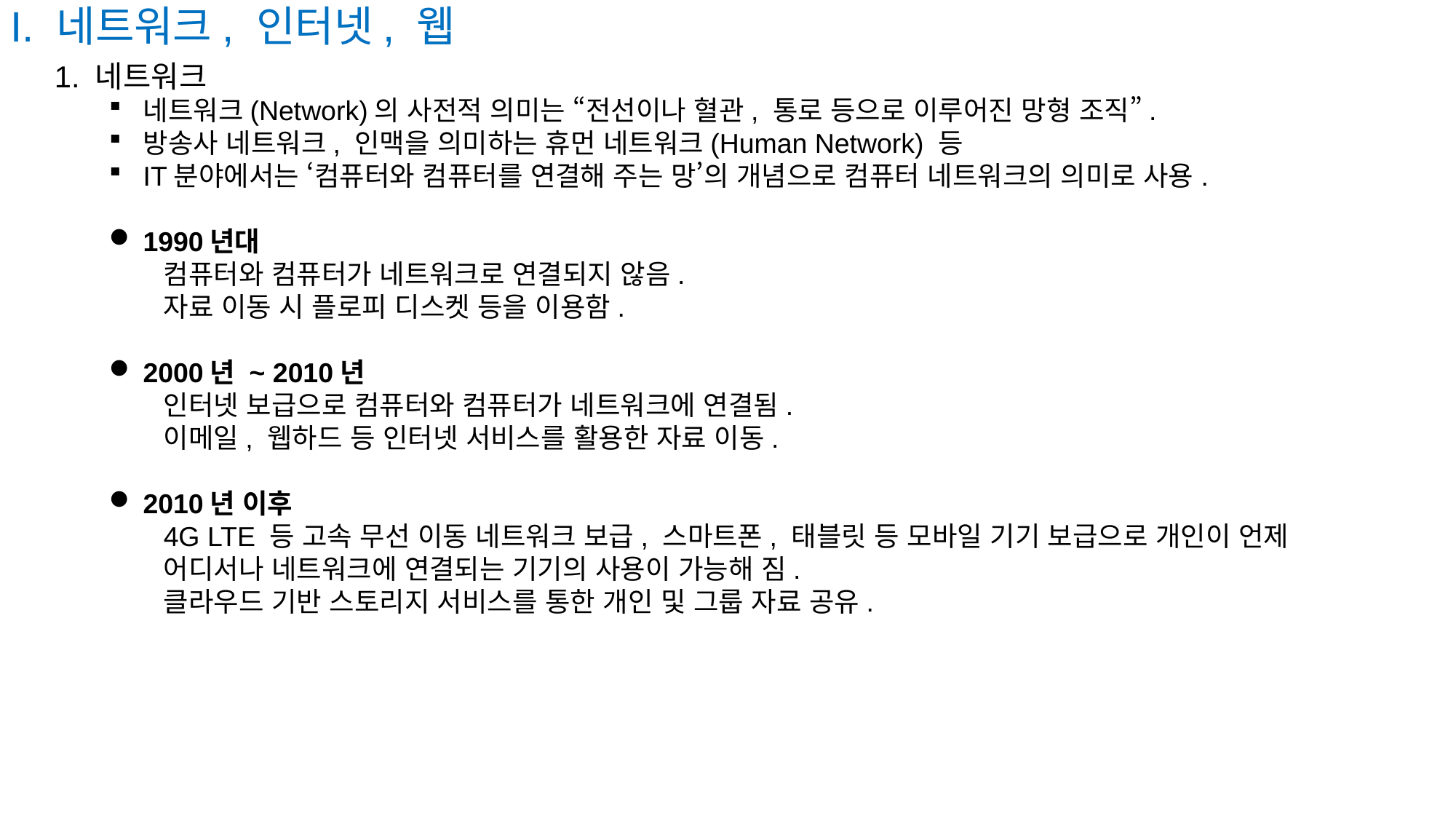

I. 네트워크, 인터넷, 웹
1. 네트워크
네트워크(Network)의 사전적 의미는 “전선이나 혈관, 통로 등으로 이루어진 망형 조직”.
방송사 네트워크, 인맥을 의미하는 휴먼 네트워크(Human Network) 등
IT분야에서는 ‘컴퓨터와 컴퓨터를 연결해 주는 망’의 개념으로 컴퓨터 네트워크의 의미로 사용.

1990년대
컴퓨터와 컴퓨터가 네트워크로 연결되지 않음.
자료 이동 시 플로피 디스켓 등을 이용함.

2000년 ~ 2010년
인터넷 보급으로 컴퓨터와 컴퓨터가 네트워크에 연결됨.
이메일, 웹하드 등 인터넷 서비스를 활용한 자료 이동.

2010년 이후
4G LTE 등 고속 무선 이동 네트워크 보급, 스마트폰, 태블릿 등 모바일 기기 보급으로 개인이 언제 어디서나 네트워크에 연결되는 기기의 사용이 가능해 짐.
클라우드 기반 스토리지 서비스를 통한 개인 및 그룹 자료 공유.